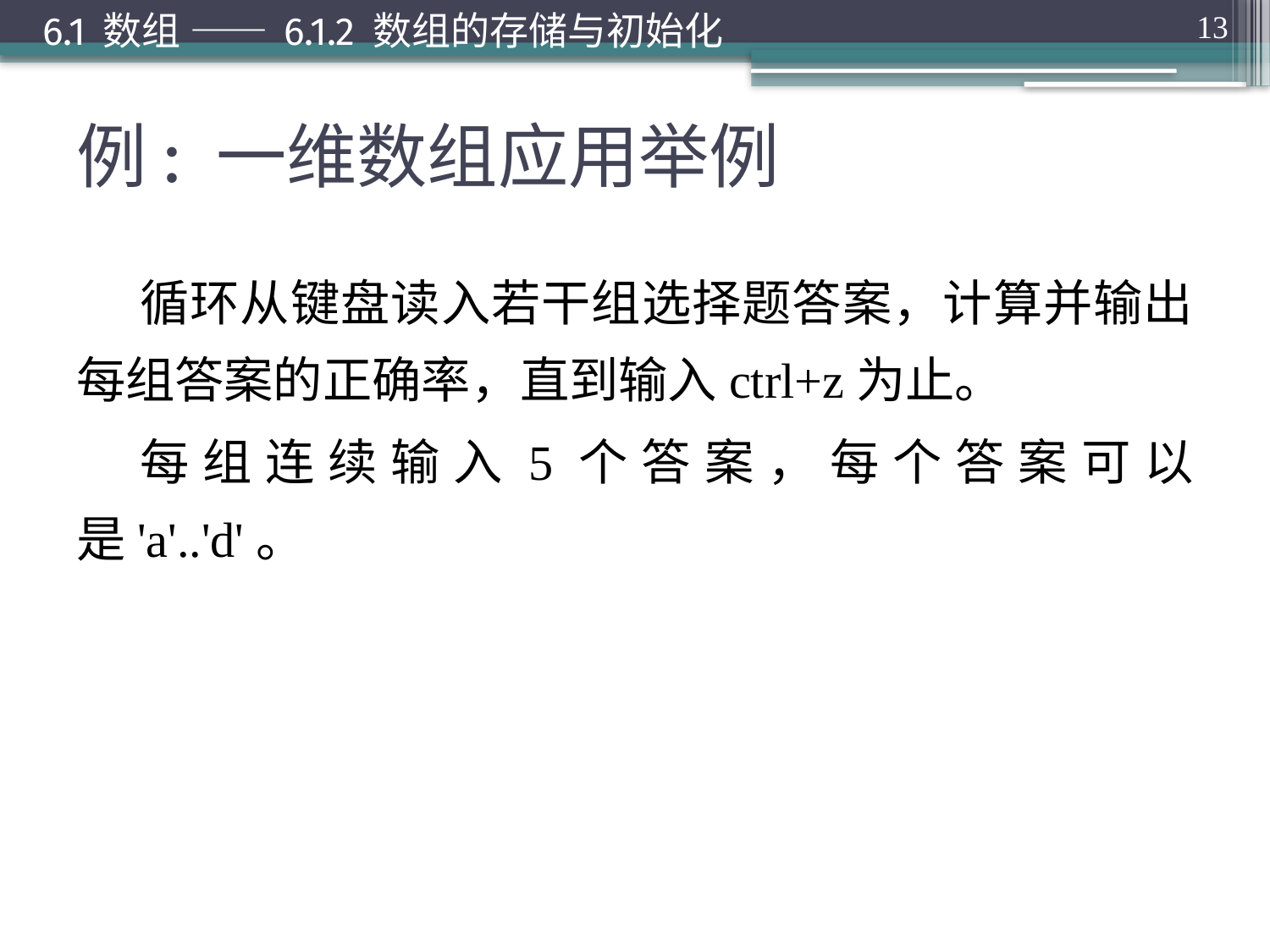

6.1 数组 —— 6.1.2 数组的存储与初始化
13
# 例: 一维数组应用举例
循环从键盘读入若干组选择题答案，计算并输出每组答案的正确率，直到输入ctrl+z为止。
每组连续输入5个答案，每个答案可以是'a'..'d'。